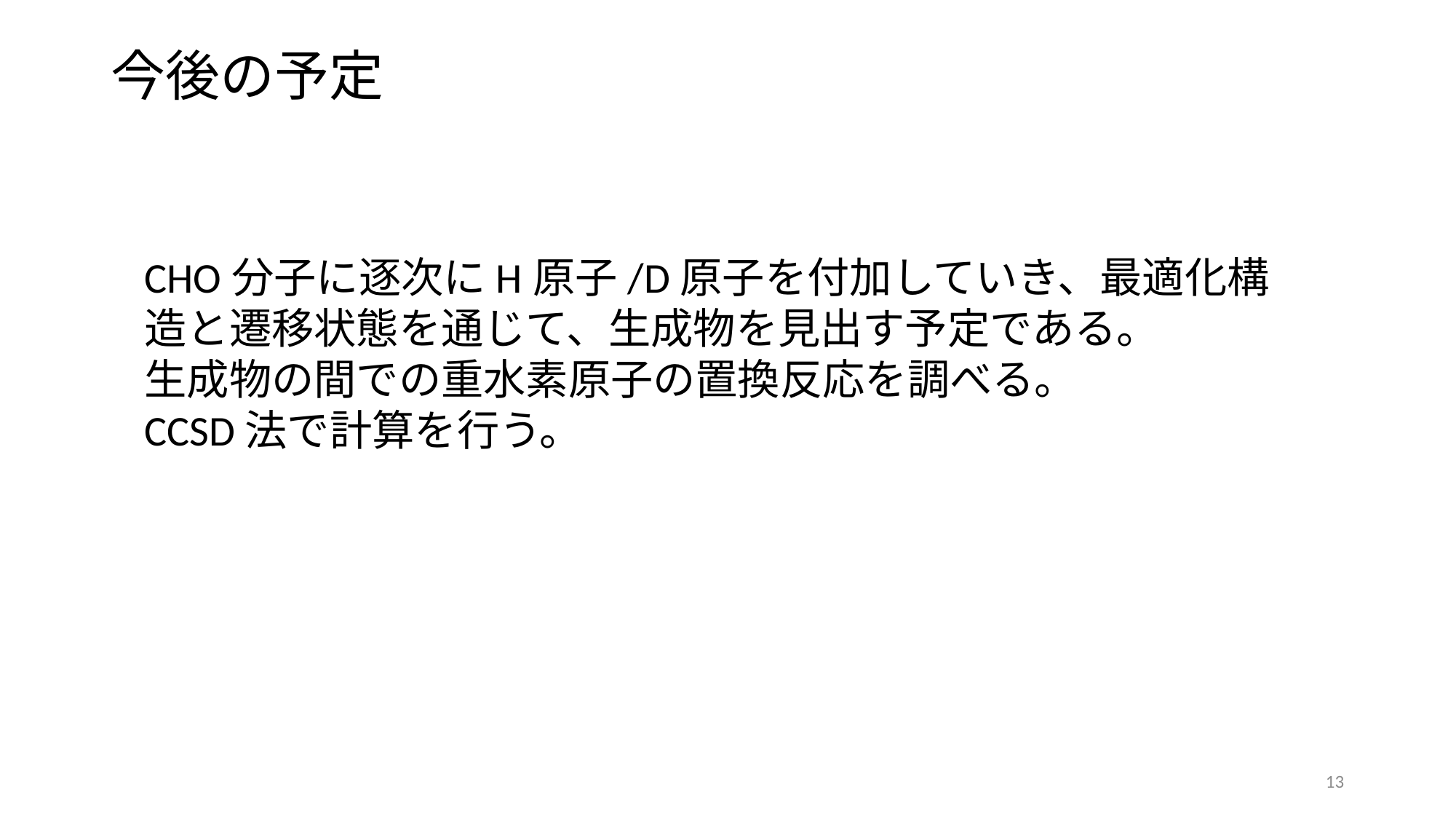

今後の予定
CHO分子に逐次にH原子/D原子を付加していき、最適化構造と遷移状態を通じて、生成物を見出す予定である。
生成物の間での重水素原子の置換反応を調べる。
CCSD法で計算を行う。
13